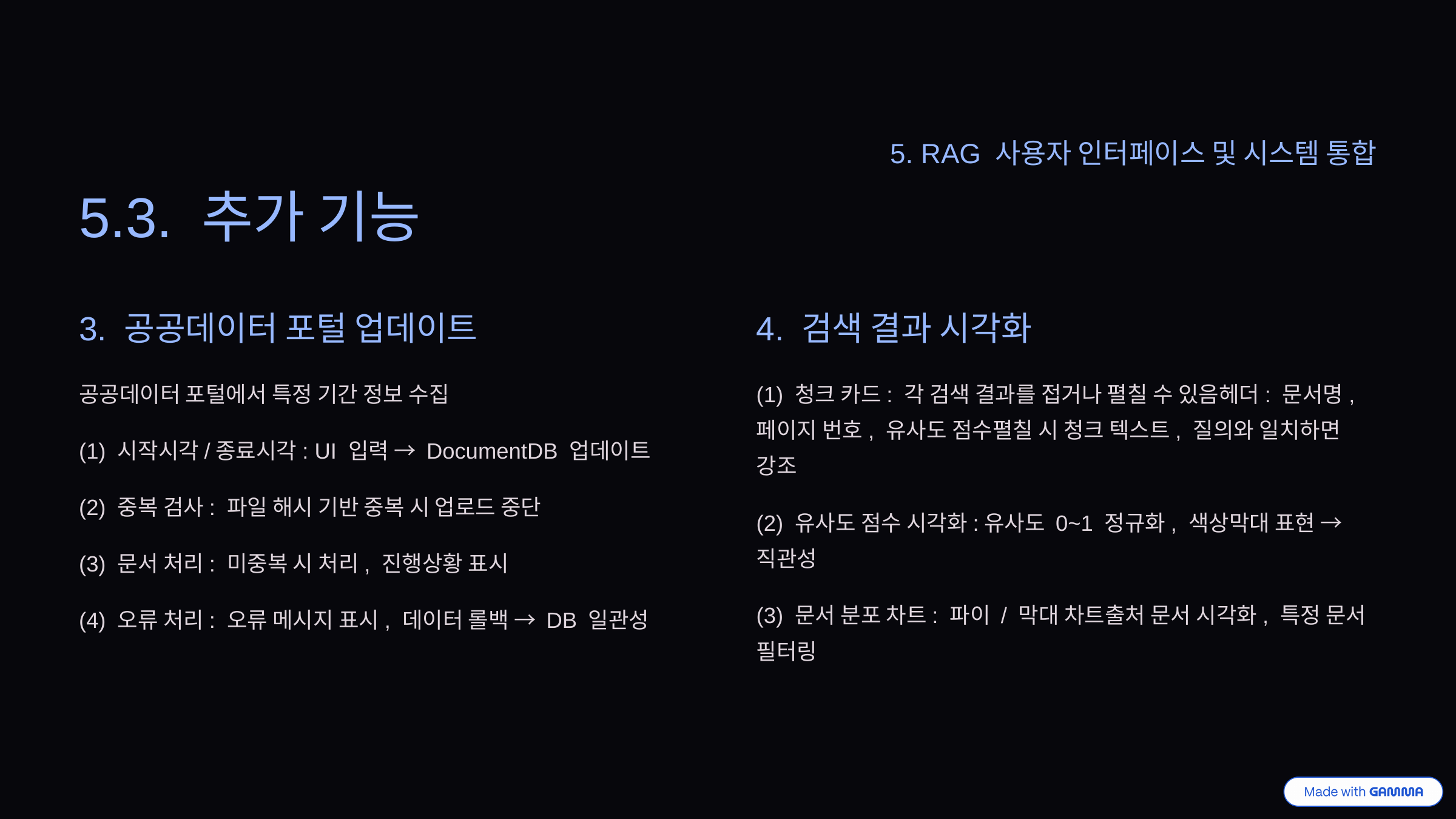

5. RAG 사용자 인터페이스 및 시스템 통합
5.3. 추가 기능
3. 공공데이터 포털 업데이트
4. 검색 결과 시각화
공공데이터 포털에서 특정 기간 정보 수집
(1) 청크 카드: 각 검색 결과를 접거나 펼칠 수 있음헤더: 문서명, 페이지 번호, 유사도 점수펼칠 시 청크 텍스트, 질의와 일치하면 강조
(1) 시작시각/종료시각: UI 입력 → DocumentDB 업데이트
(2) 중복 검사: 파일 해시 기반 중복 시 업로드 중단
(2) 유사도 점수 시각화:유사도 0~1 정규화, 색상막대 표현 → 직관성
(3) 문서 처리: 미중복 시 처리, 진행상황 표시
(3) 문서 분포 차트: 파이 / 막대 차트출처 문서 시각화, 특정 문서 필터링
(4) 오류 처리: 오류 메시지 표시, 데이터 롤백 → DB 일관성